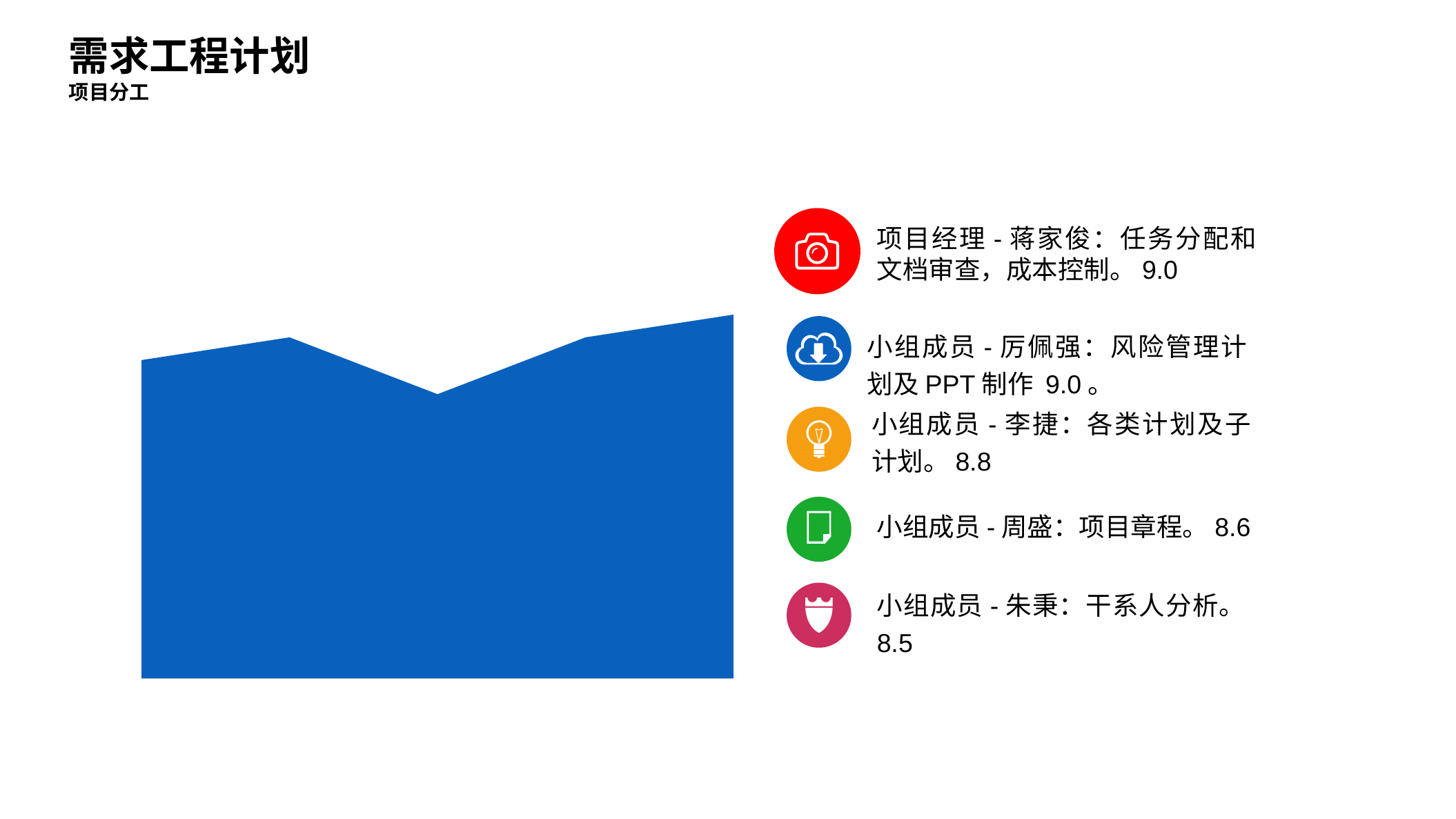

需求工程计划
项目分工

项目经理-蒋家俊：任务分配和文档审查，成本控制。9.0

### Chart

| Category |  |  |  |  |
|---|---|---|---|---|
小组成员-厉佩强：风险管理计划及PPT制作 9.0。

小组成员-李捷：各类计划及子计划。8.8

小组成员-周盛：项目章程。8.6

小组成员-朱秉：干系人分析。8.5